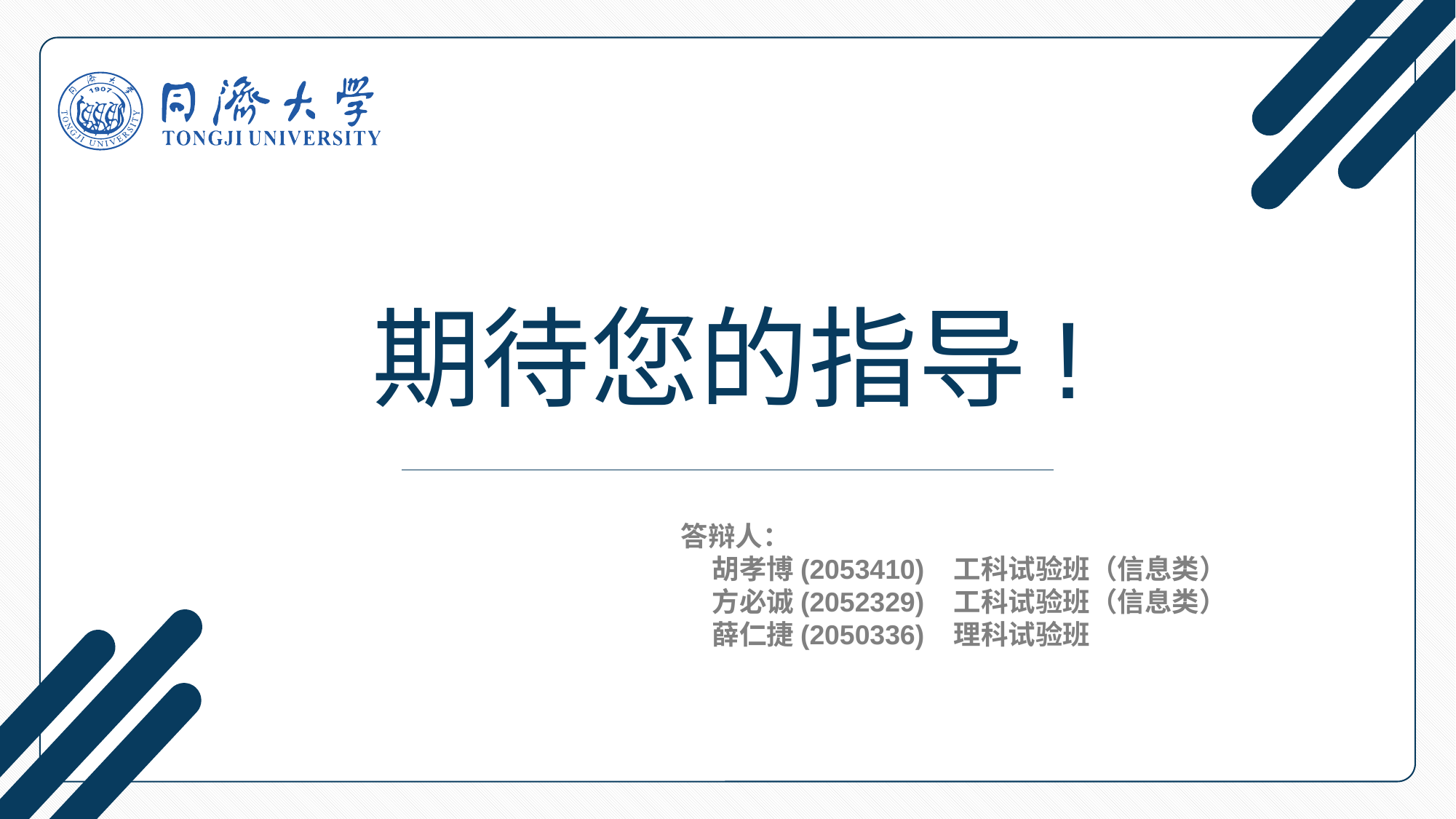

期待您的指导!
答辩人：
    胡孝博(2053410)   工科试验班（信息类）
    方必诚(2052329)   工科试验班（信息类）
    薛仁捷(2050336)   理科试验班